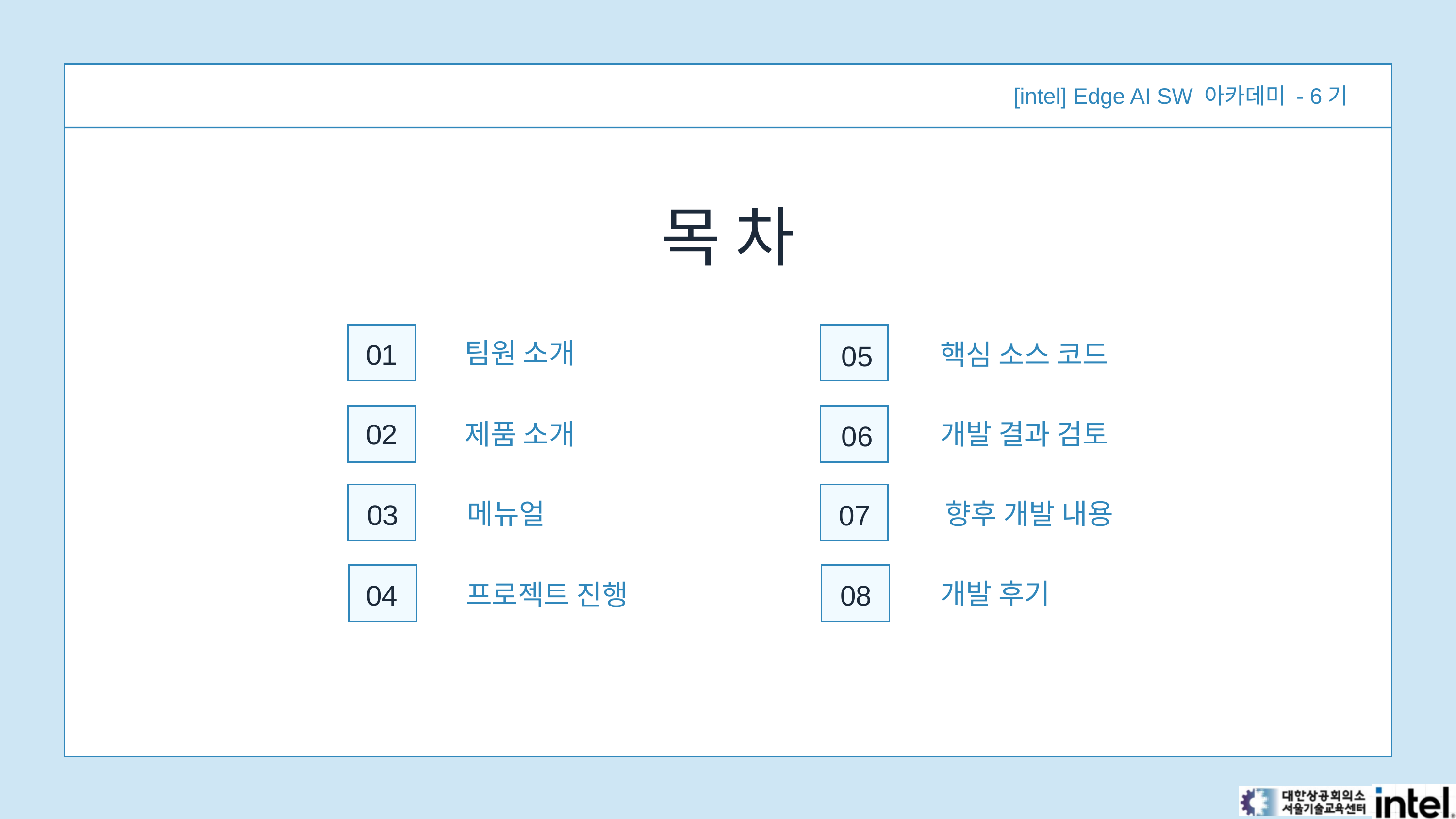

[intel] Edge AI SW 아카데미 - 6기

목 차

팀원 소개
01
핵심 소스 코드
05

02
제품 소개
개발 결과 검토
06

메뉴얼
향후 개발 내용
03
07

개발 후기
프로젝트 진행
04
08